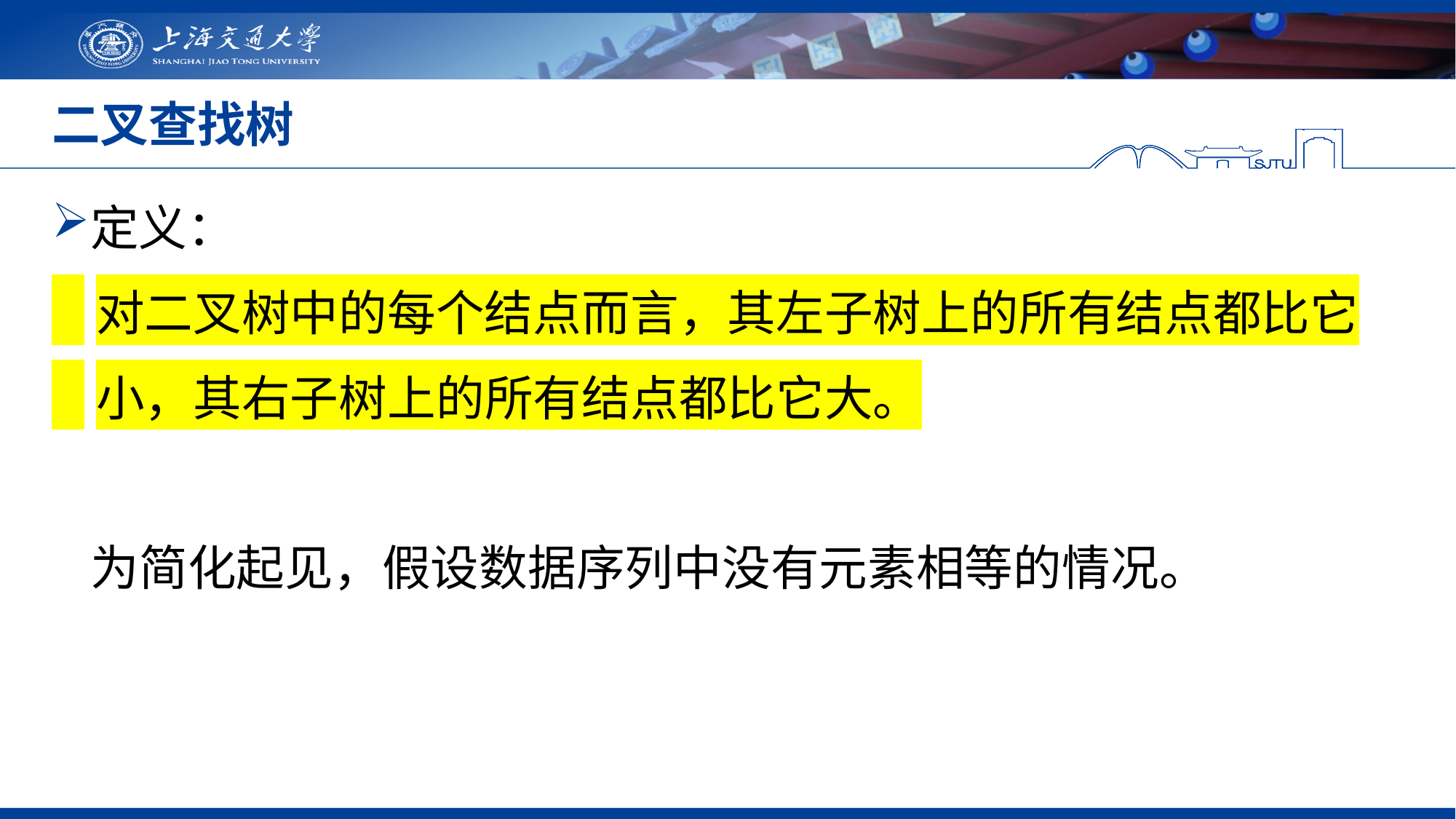

# 二叉查找树
定义：
   对二叉树中的每个结点而言，其左子树上的所有结点都比它
   小，其右子树上的所有结点都比它大。

   为简化起见，假设数据序列中没有元素相等的情况。